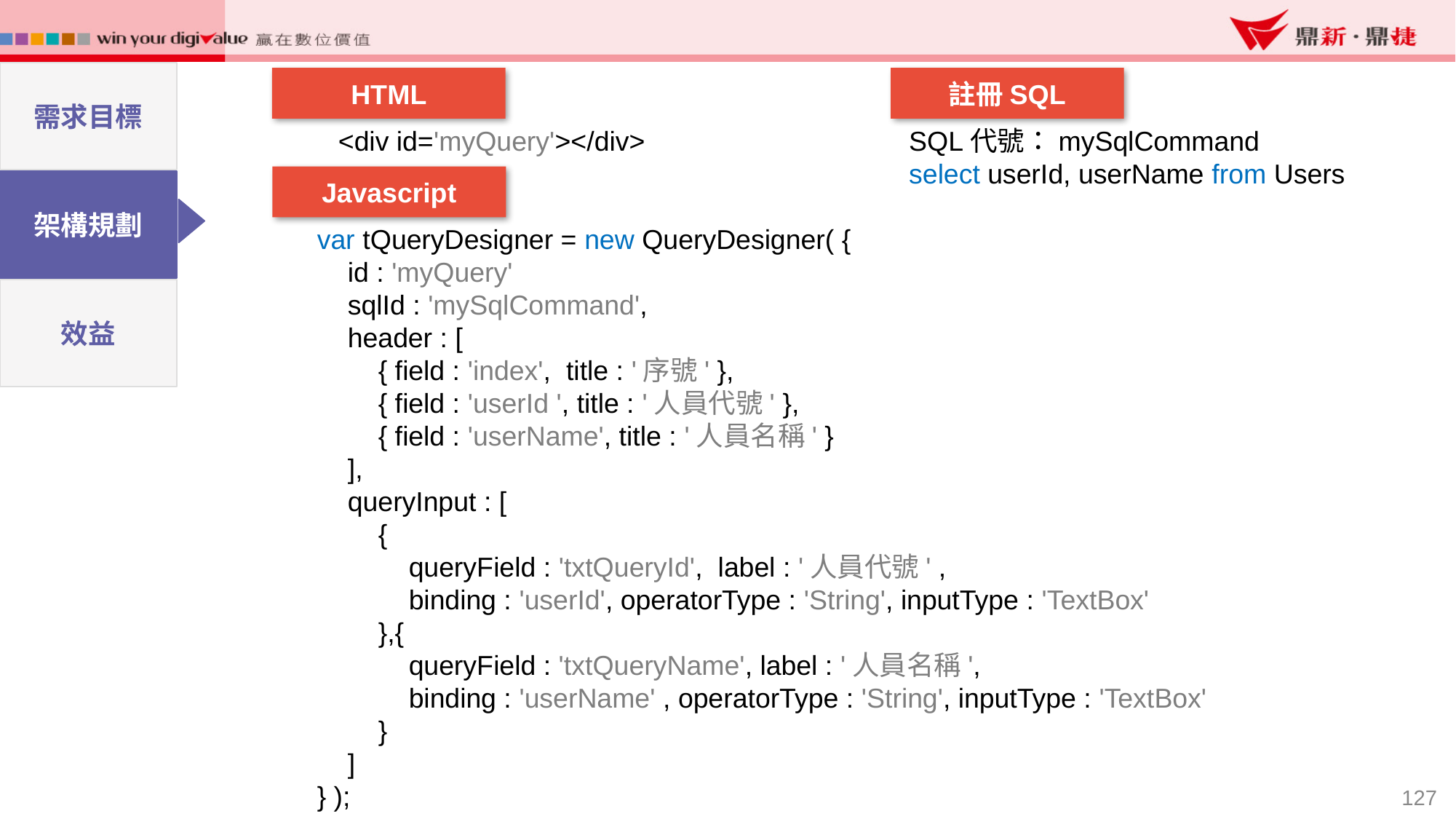

需求目標
HTML
註冊SQL
<div id='myQuery'></div>
SQL代號：mySqlCommand
select userId, userName from Users
Javascript
架構規劃

var tQueryDesigner = new QueryDesigner( {
    id : 'myQuery'
    sqlId : 'mySqlCommand',
    header : [
        { field : 'index',  title : '序號' },
        { field : 'userId ', title : '人員代號' },
        { field : 'userName', title : '人員名稱' }
    ],
    queryInput : [
        {
            queryField : 'txtQueryId',  label : '人員代號' ,
            binding : 'userId', operatorType : 'String', inputType : 'TextBox'
        },{
            queryField : 'txtQueryName', label : '人員名稱',
            binding : 'userName' , operatorType : 'String', inputType : 'TextBox'
        }
    ]
} );
效益
127